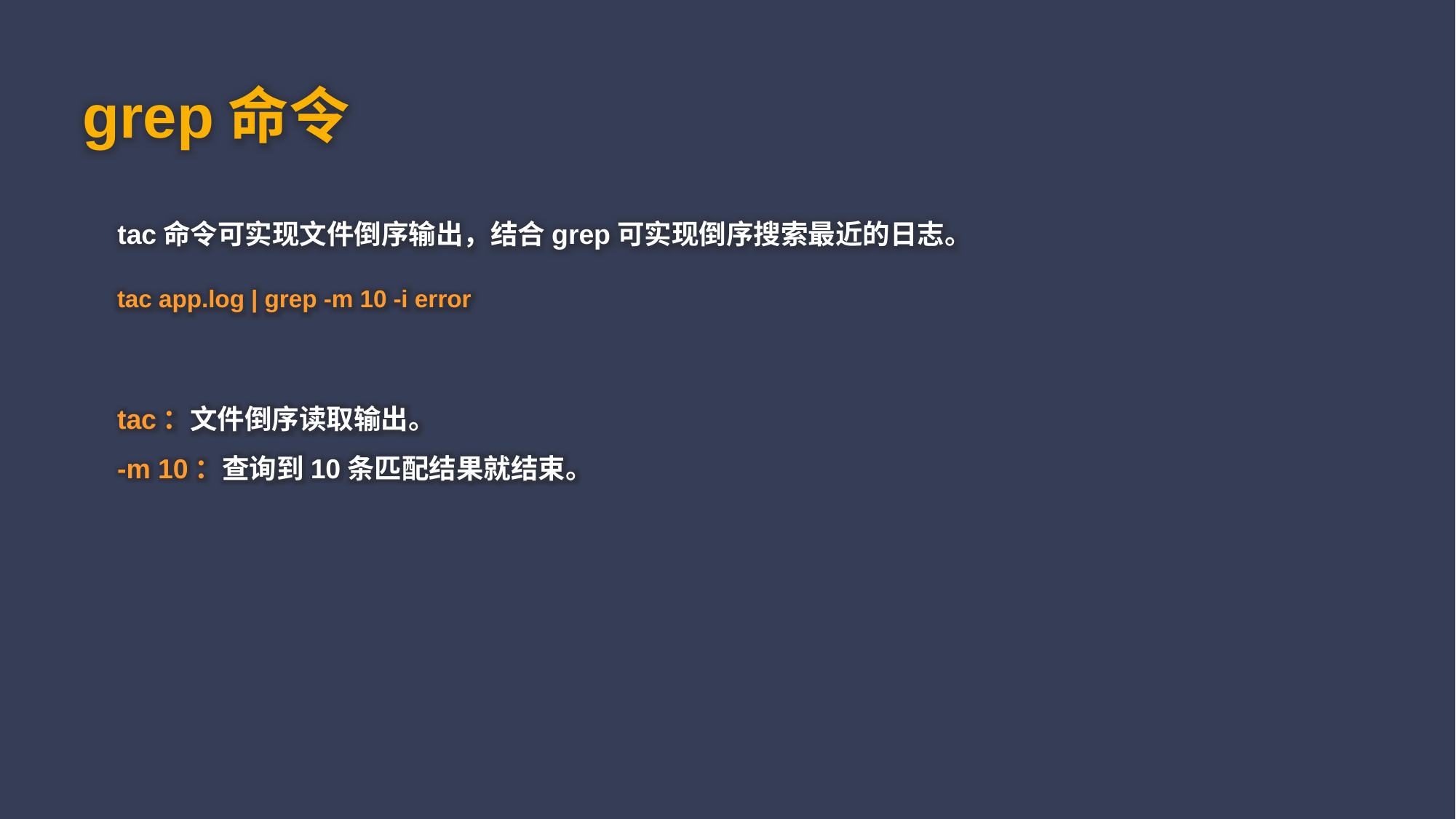

grep命令
tac命令可实现文件倒序输出，结合grep可实现倒序搜索最近的日志。
tac app.log | grep -m 10 -i error
tac：文件倒序读取输出。
-m 10：查询到10条匹配结果就结束。